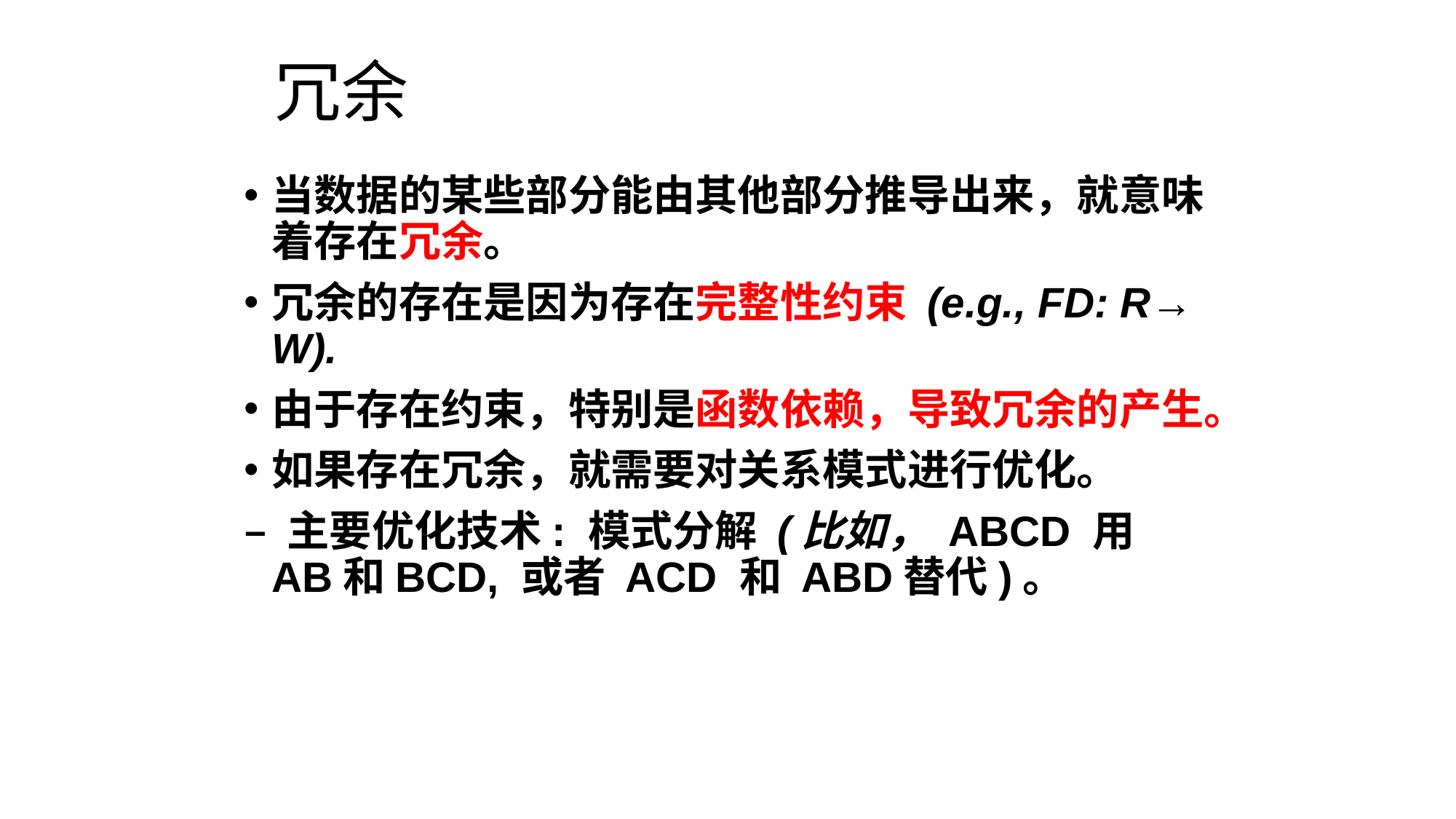

# 冗余
当数据的某些部分能由其他部分推导出来，就意味着存在冗余。
冗余的存在是因为存在完整性约束 (e.g., FD: R→ W).
由于存在约束，特别是函数依赖，导致冗余的产生。
如果存在冗余，就需要对关系模式进行优化。
– 主要优化技术: 模式分解 (比如， ABCD 用 AB和BCD, 或者 ACD 和 ABD替代)。

52